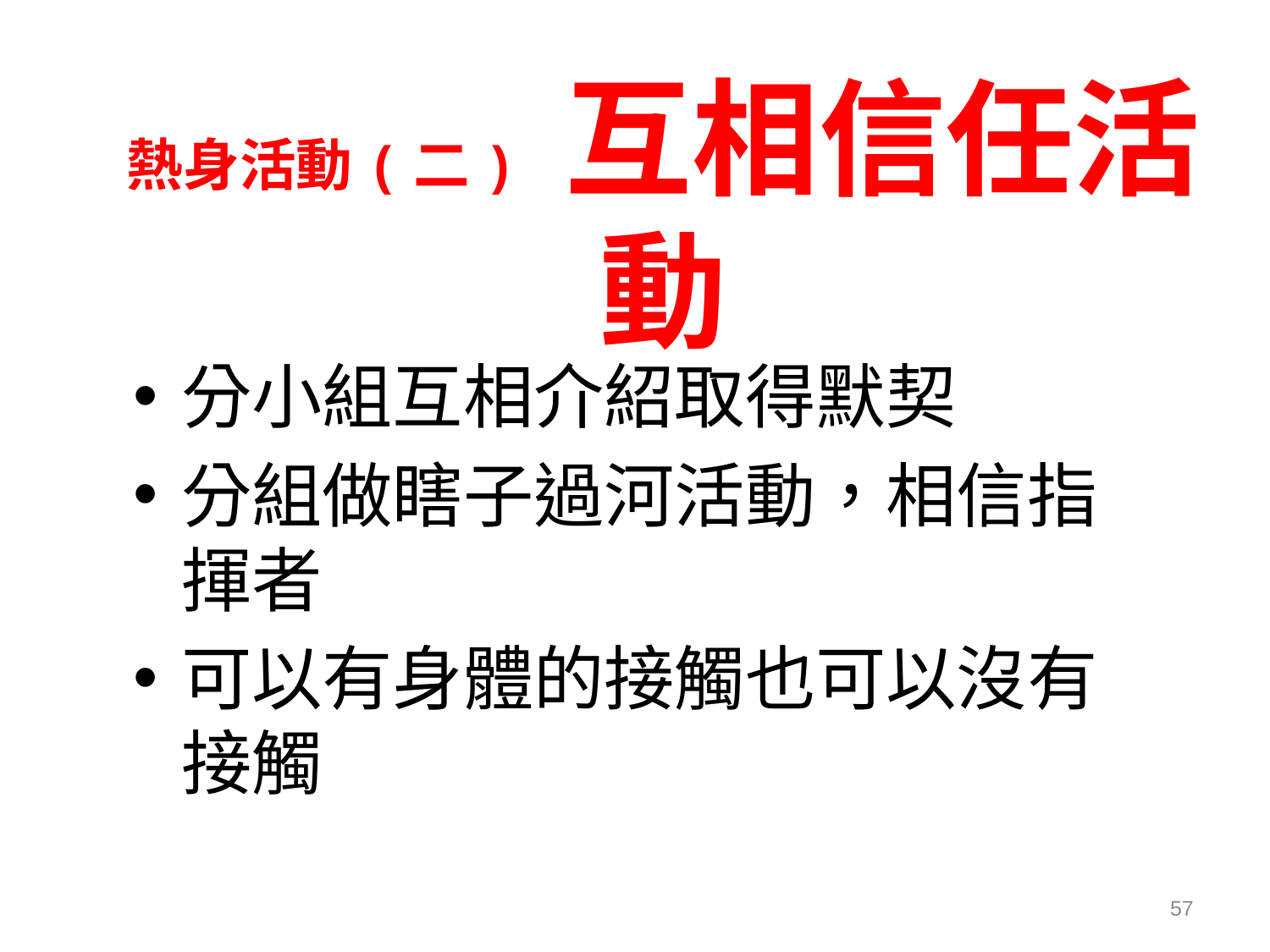

# 熱身活動(二) 互相信任活動
分小組互相介紹取得默契
分組做瞎子過河活動，相信指揮者
可以有身體的接觸也可以沒有接觸
57